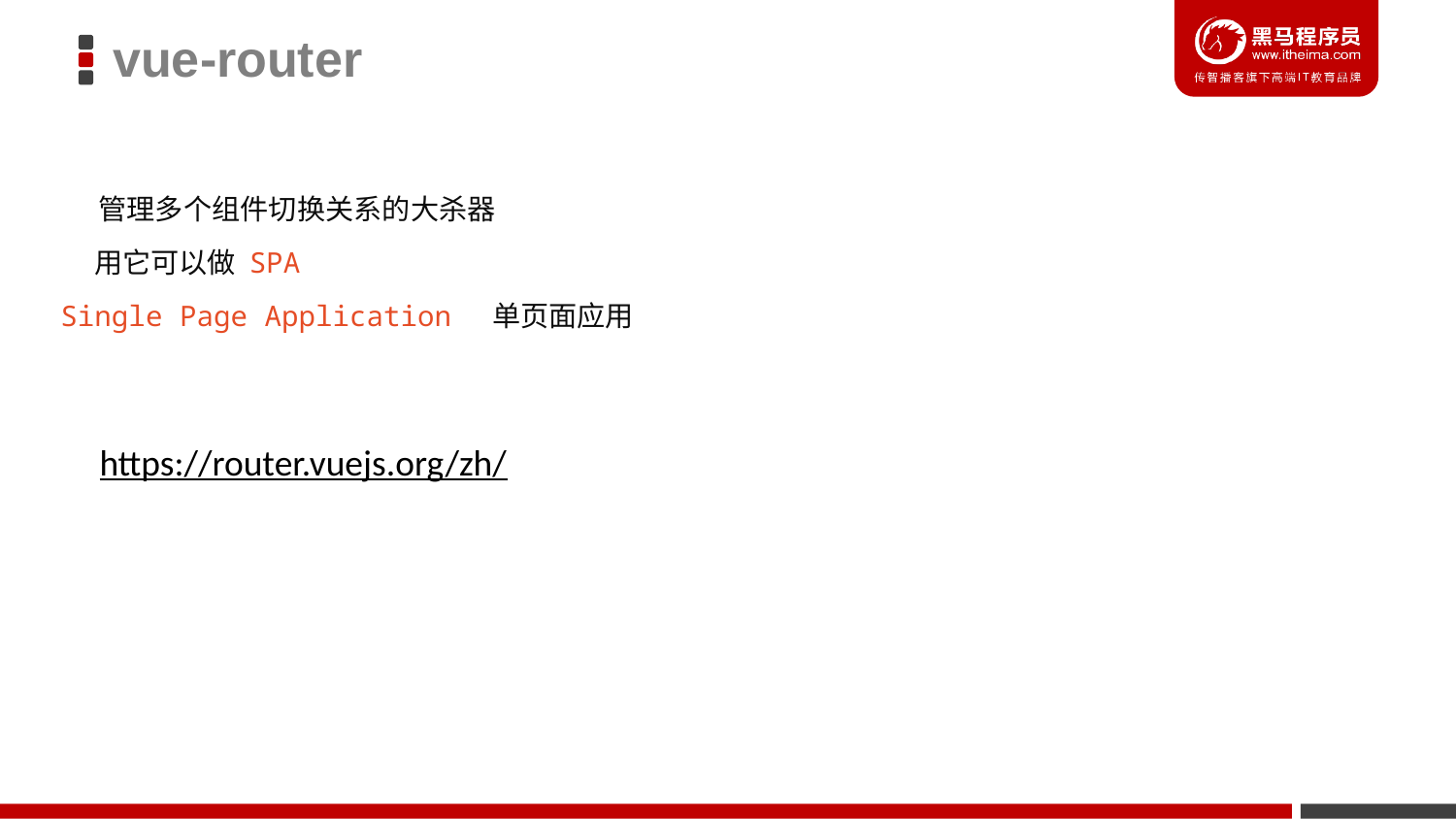

vue-router
管理多个组件切换关系的大杀器
用它可以做 SPA
Single Page Application  单页面应用
https://router.vuejs.org/zh/